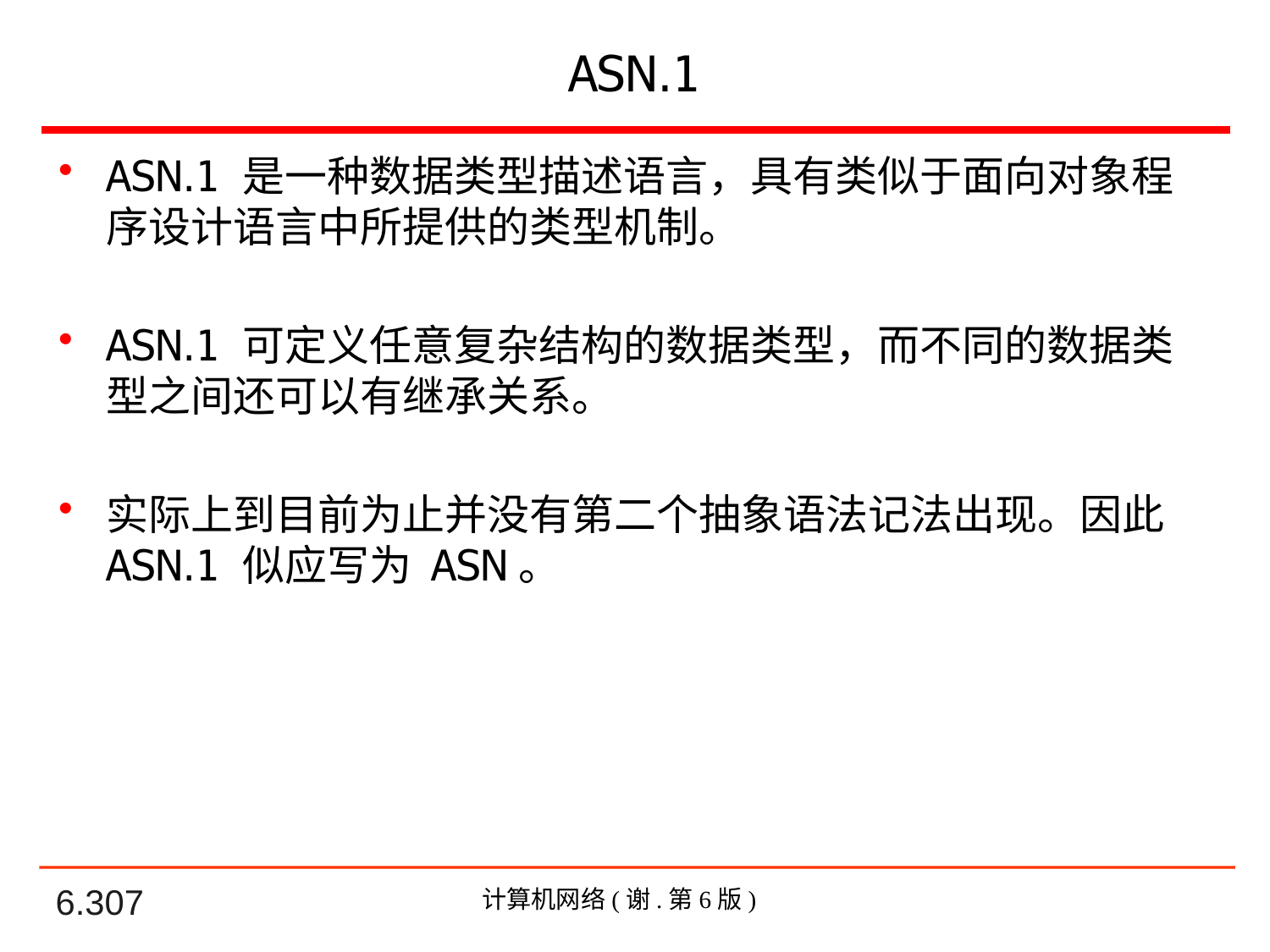

# ASN.1
ASN.1 是一种数据类型描述语言，具有类似于面向对象程序设计语言中所提供的类型机制。

ASN.1 可定义任意复杂结构的数据类型，而不同的数据类型之间还可以有继承关系。

实际上到目前为止并没有第二个抽象语法记法出现。因此 ASN.1 似应写为 ASN。